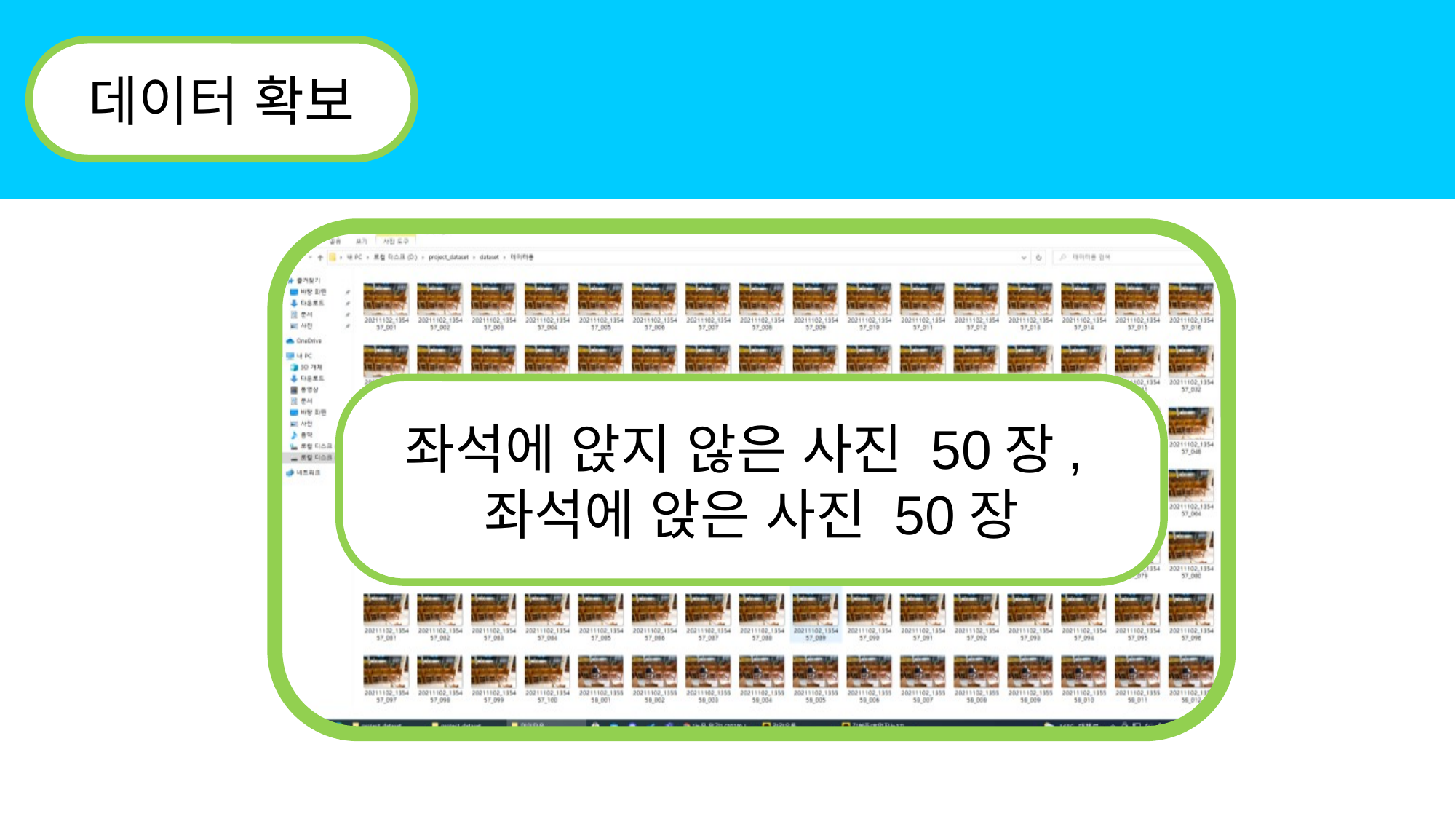

데이터 확보

좌석에 앉지 않은 사진 50장,
좌석에 앉은 사진 50장